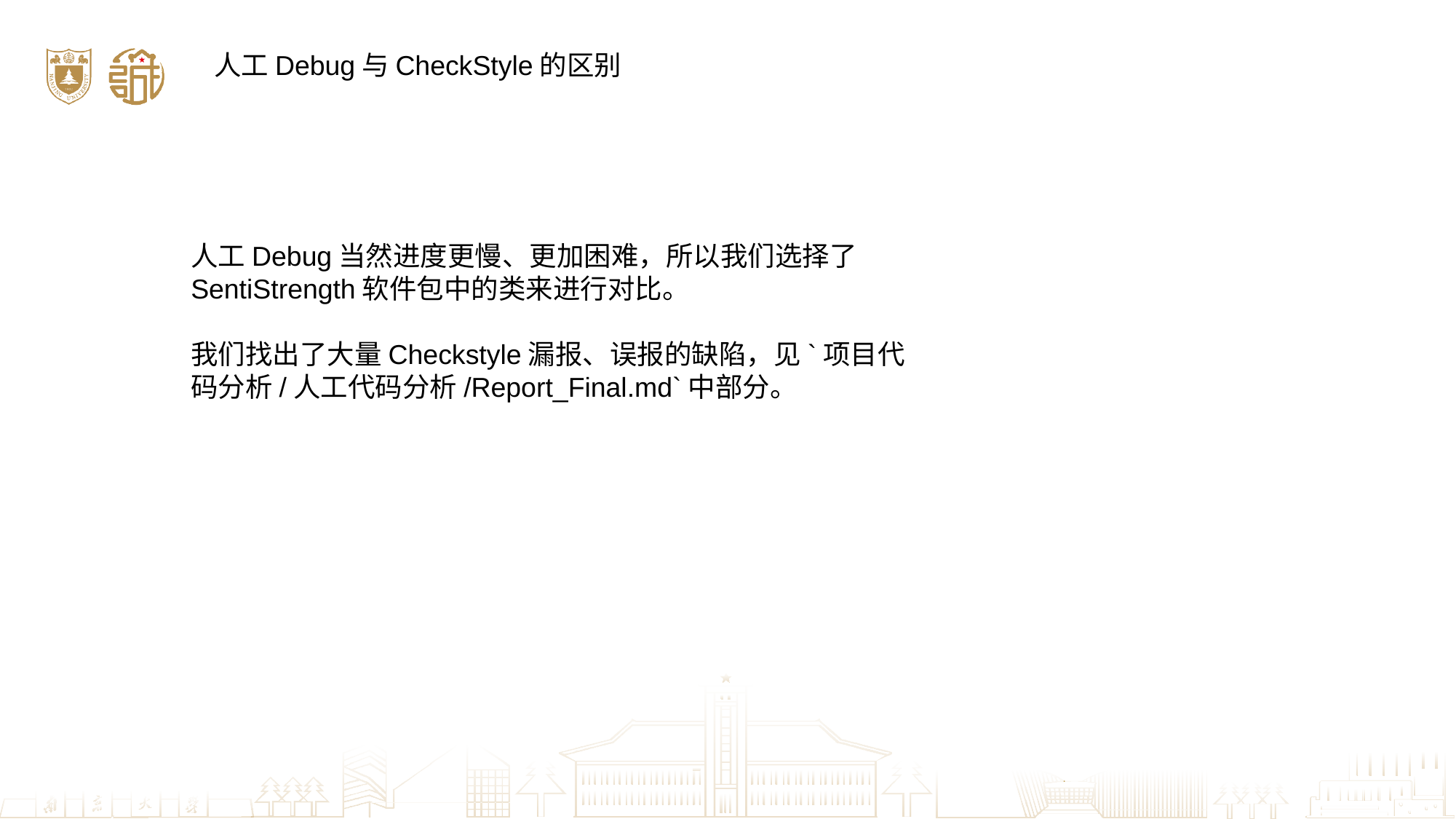

人工Debug与CheckStyle的区别
人工Debug当然进度更慢、更加困难，所以我们选择了SentiStrength软件包中的类来进行对比。

我们找出了大量Checkstyle漏报、误报的缺陷，见`项目代码分析/人工代码分析/Report_Final.md`中部分。